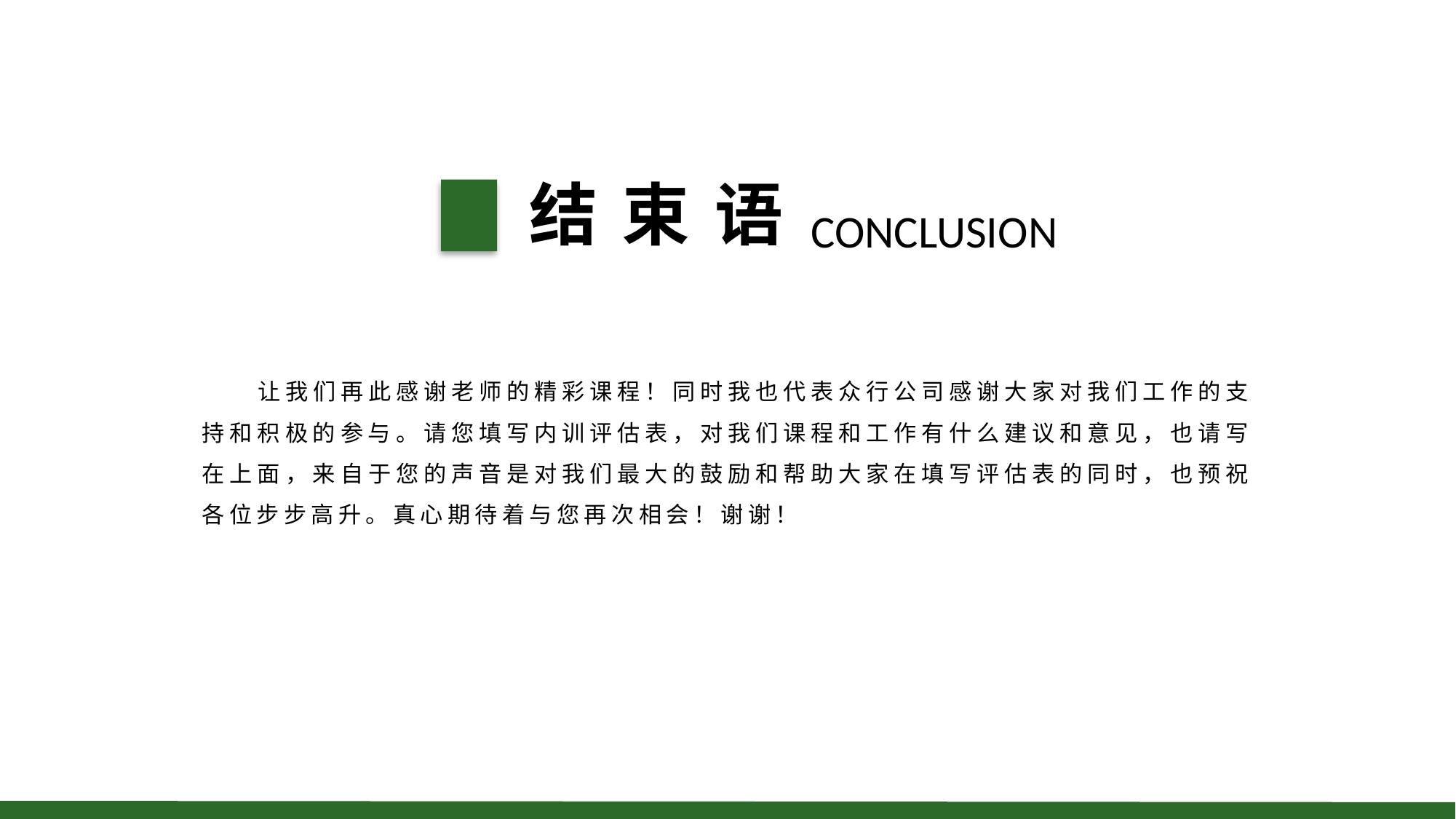

结 束 语
CONCLUSION

     让我们再此感谢老师的精彩课程！同时我也代表众行公司感谢大家对我们工作的支持和积极的参与。请您填写内训评估表，对我们课程和工作有什么建议和意见，也请写在上面，来自于您的声音是对我们最大的鼓励和帮助大家在填写评估表的同时，也预祝各位步步高升。真心期待着与您再次相会！谢谢！